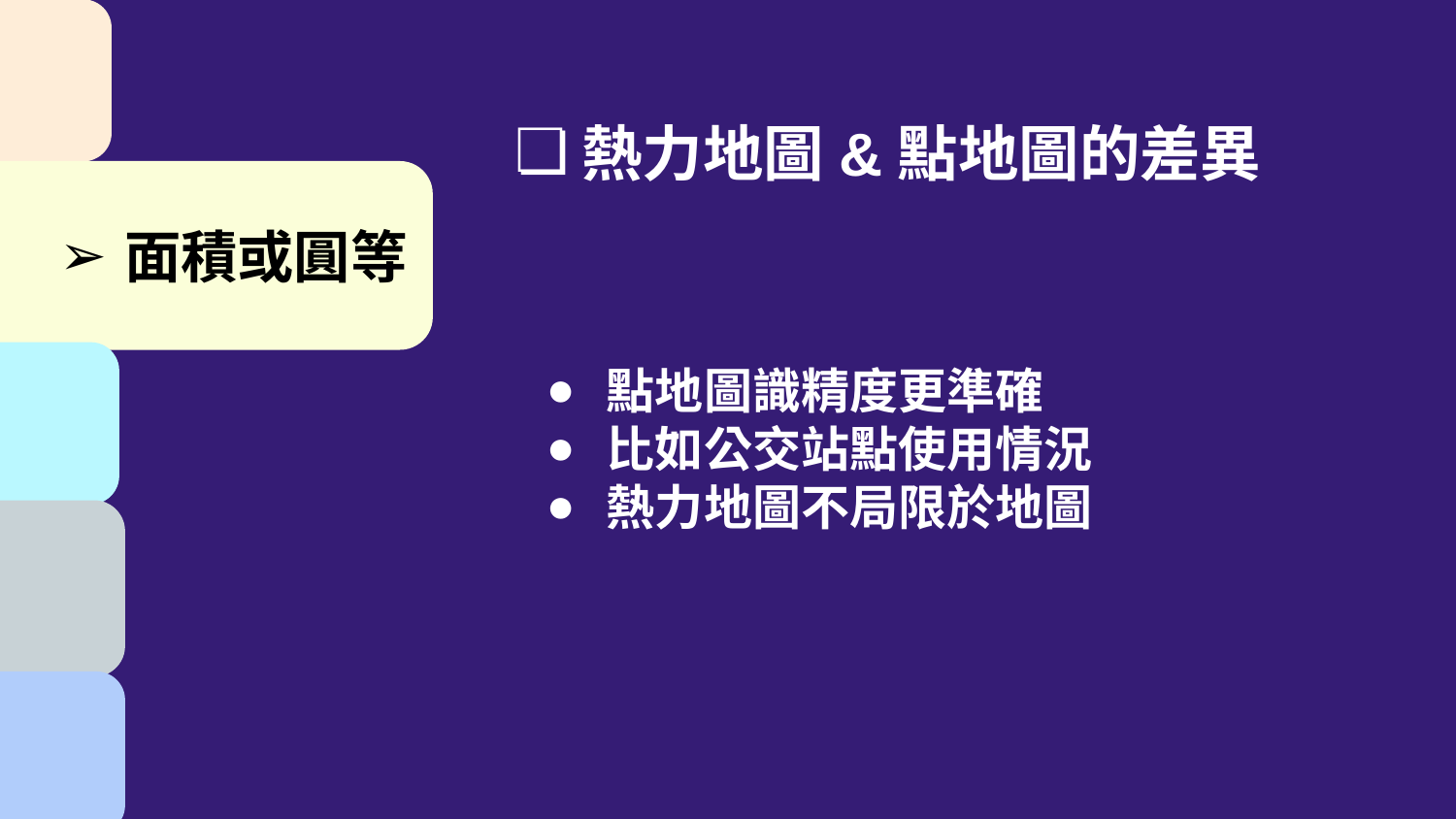

熱力地圖&點地圖的差異
面積或圓等

點地圖識精度更準確
比如公交站點使用情況
熱力地圖不局限於地圖